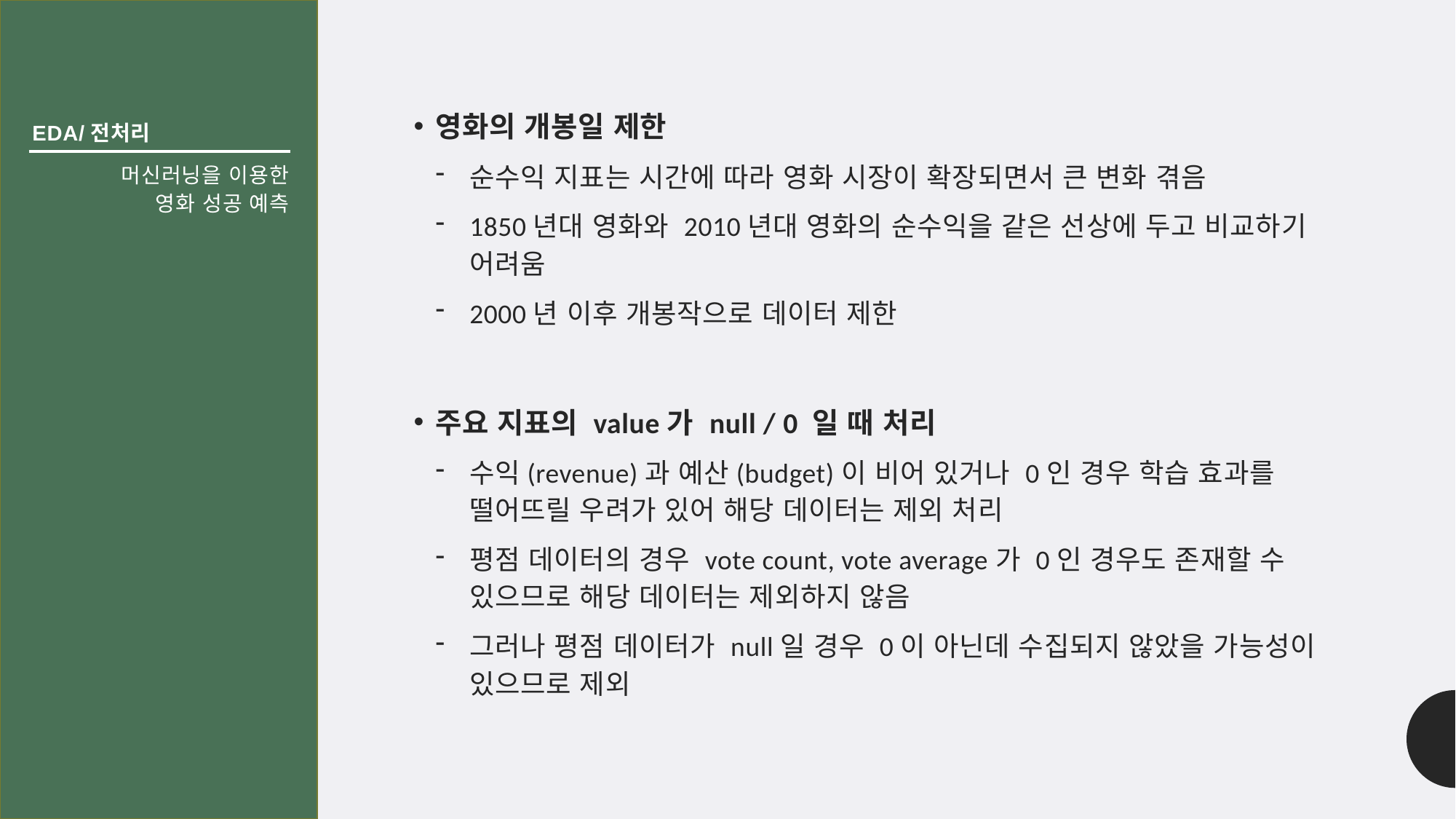

EDA/전처리
영화의 개봉일 제한
순수익 지표는 시간에 따라 영화 시장이 확장되면서 큰 변화 겪음
1850년대 영화와 2010년대 영화의 순수익을 같은 선상에 두고 비교하기 어려움
2000년 이후 개봉작으로 데이터 제한

주요 지표의 value가 null / 0 일 때 처리
수익(revenue)과 예산(budget)이 비어 있거나 0인 경우 학습 효과를 떨어뜨릴 우려가 있어 해당 데이터는 제외 처리
평점 데이터의 경우 vote count, vote average가 0인 경우도 존재할 수 있으므로 해당 데이터는 제외하지 않음
그러나 평점 데이터가 null일 경우 0이 아닌데 수집되지 않았을 가능성이 있으므로 제외
# 머신러닝을 이용한 영화 성공 예측